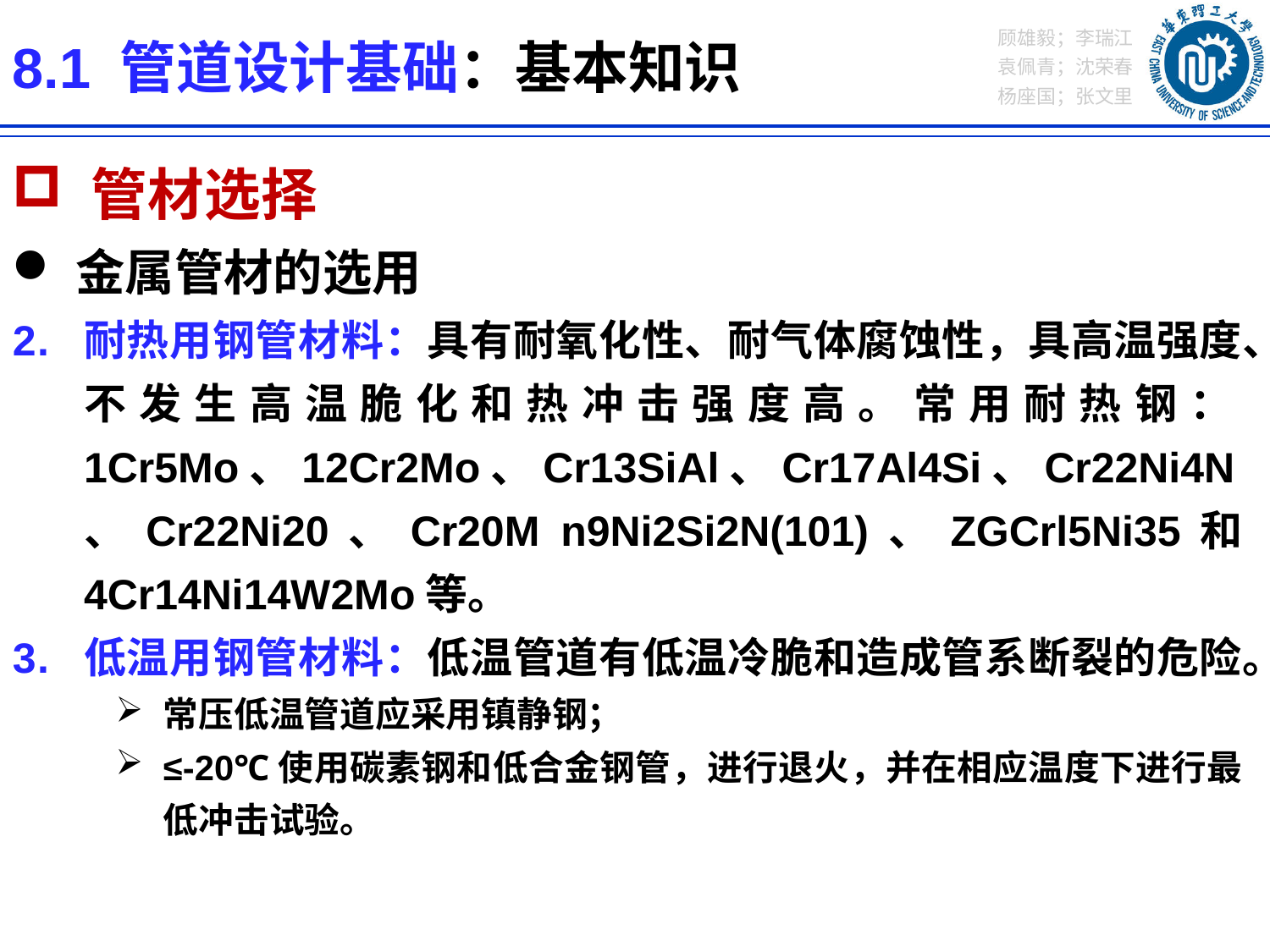

8.1 管道设计基础：基本知识
 管材选择
金属管材的选用
耐热用钢管材料：具有耐氧化性、耐气体腐蚀性，具高温强度、不发生高温脆化和热冲击强度高。常用耐热钢：1Cr5Mo、12Cr2Mo、Cr13SiAl、Cr17Al4Si、Cr22Ni4N、Cr22Ni20、Cr20M n9Ni2Si2N(101)、ZGCrl5Ni35和 4Cr14Ni14W2Mo等。
低温用钢管材料：低温管道有低温冷脆和造成管系断裂的危险。
常压低温管道应采用镇静钢；
≤-20℃使用碳素钢和低合金钢管，进行退火，并在相应温度下进行最低冲击试验。